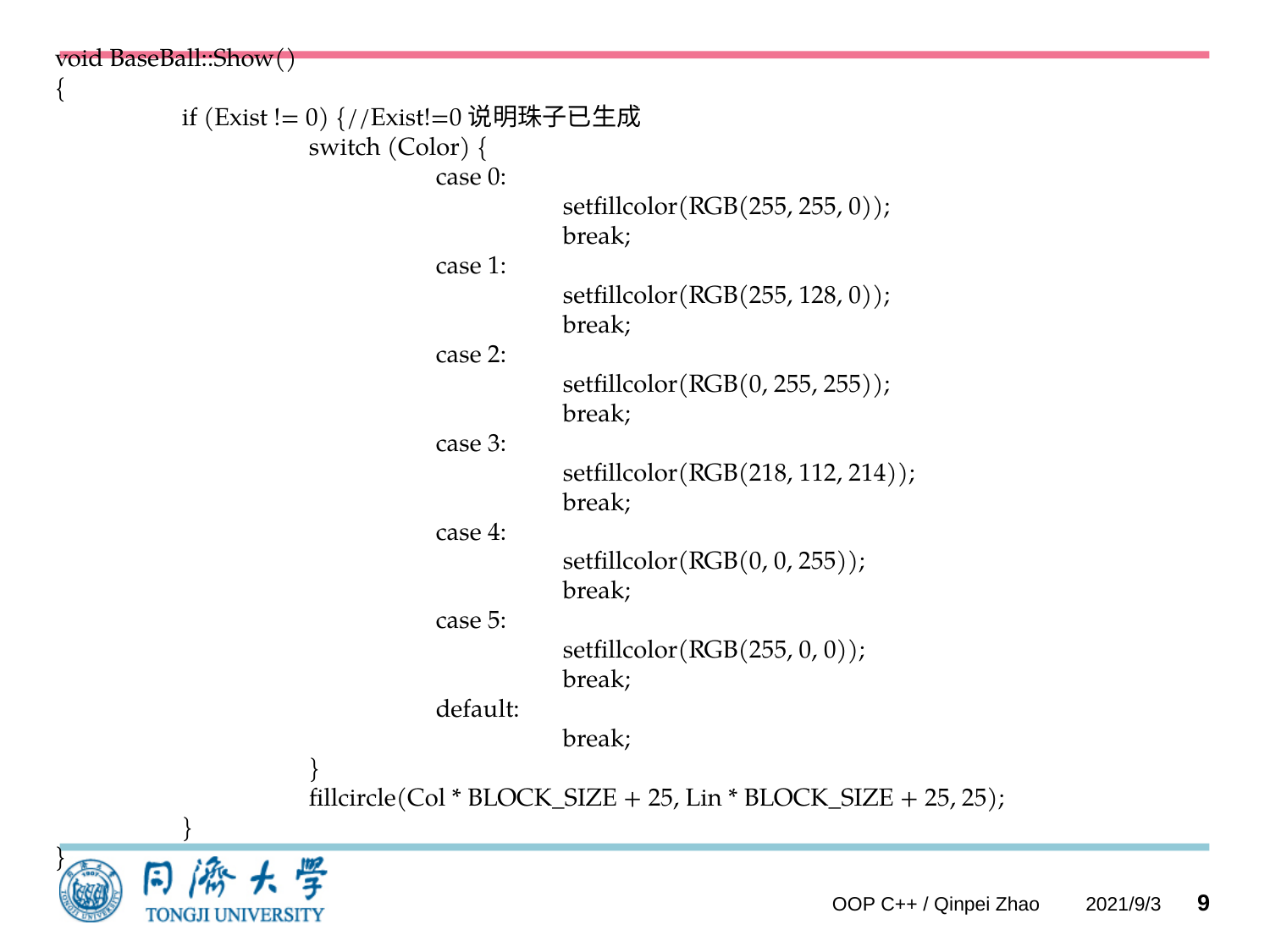

void BaseBall::Show()
{
	if (Exist != 0) {//Exist!=0说明珠子已生成
		switch (Color) {
			case 0:
				setfillcolor(RGB(255, 255, 0));
				break;
			case 1:
				setfillcolor(RGB(255, 128, 0));
				break;
			case 2:
				setfillcolor(RGB(0, 255, 255));
				break;
			case 3:
				setfillcolor(RGB(218, 112, 214));
				break;
			case 4:
				setfillcolor(RGB(0, 0, 255));
				break;
			case 5:
				setfillcolor(RGB(255, 0, 0));
				break;
			default:
				break;
		}
		fillcircle(Col * BLOCK_SIZE + 25, Lin * BLOCK_SIZE + 25, 25);
	}
}
#
OOP C++ / Qinpei Zhao
2021/9/3
9